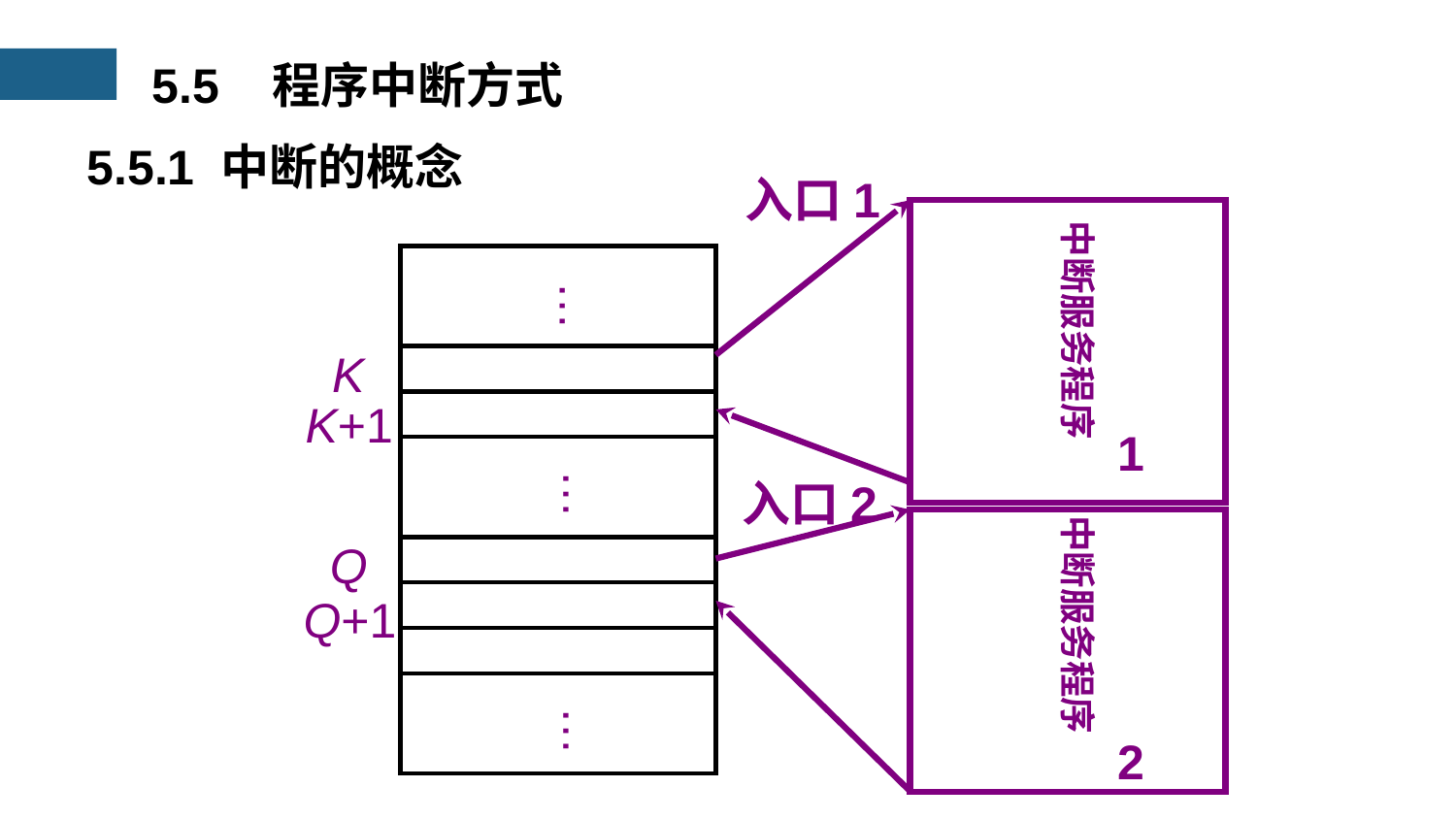

5.5   程序中断方式
5.5.1 中断的概念
入口1

中断服务程序
1

…
K
K+1

…
入口2

中断服务程序

2
Q
Q+1

…